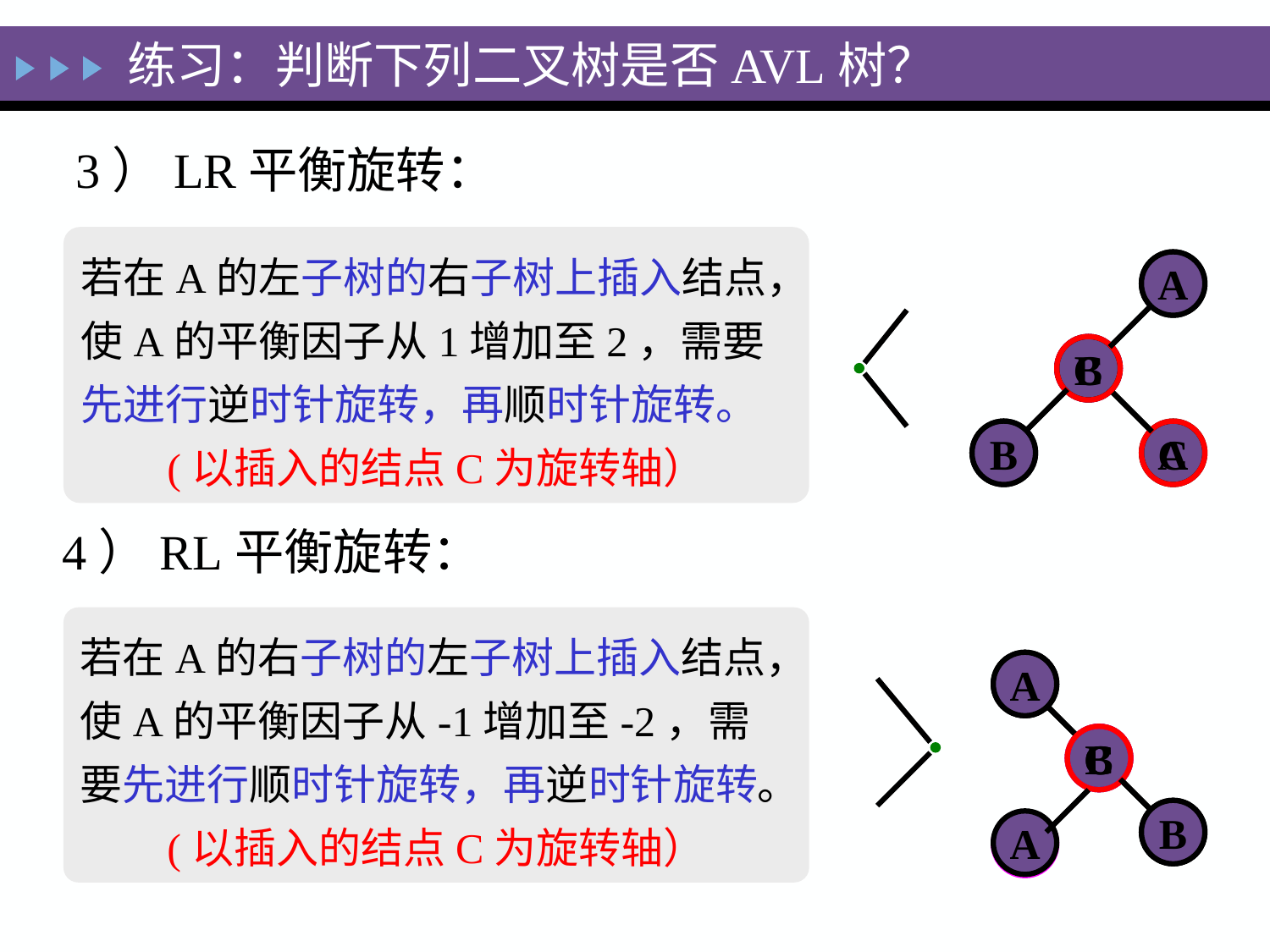

练习：判断下列二叉树是否AVL树？
3）LR平衡旋转：
若在A的左子树的右子树上插入结点，使A的平衡因子从1增加至2，需要先进行逆时针旋转，再顺时针旋转。
(以插入的结点C为旋转轴）
A

C

B
A

B

C

C

B
A
4）RL平衡旋转：
若在A的右子树的左子树上插入结点，使A的平衡因子从-1增加至-2，需要先进行顺时针旋转，再逆时针旋转。
(以插入的结点C为旋转轴）
A

B

C
A

C

B

C

B
A